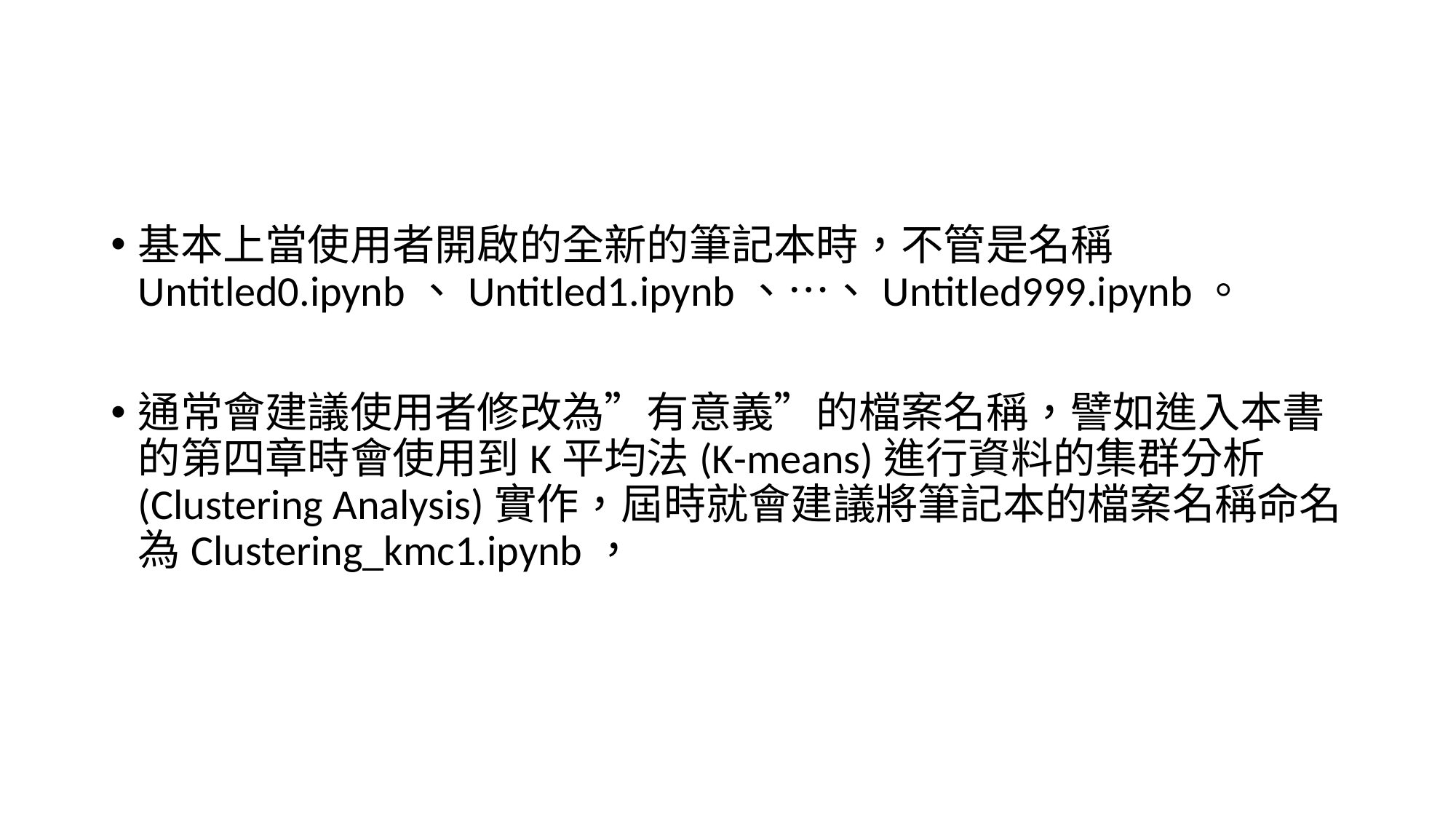

#
基本上當使用者開啟的全新的筆記本時，不管是名稱Untitled0.ipynb、Untitled1.ipynb、…、Untitled999.ipynb。

通常會建議使用者修改為”有意義”的檔案名稱，譬如進入本書的第四章時會使用到K平均法(K-means)進行資料的集群分析(Clustering Analysis)實作，屆時就會建議將筆記本的檔案名稱命名為Clustering_kmc1.ipynb，